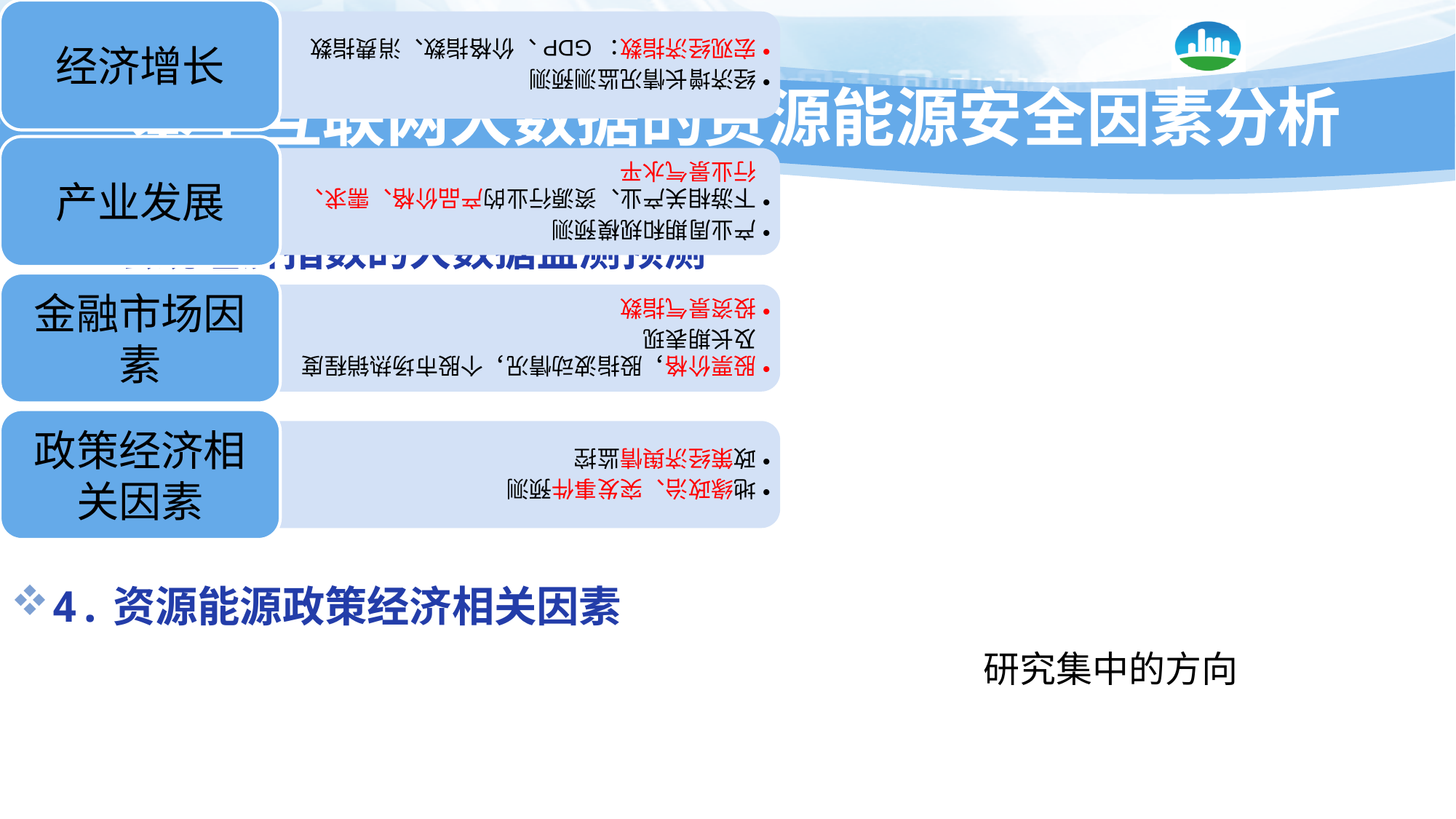

# 基于互联网大数据的资源能源安全因素分析
1.宏观经济指数的大数据监测预测

2.需求与价格相关因素的监测预测

3.金融相关因素的监测预测

4.资源能源政策经济相关因素

经济增长情况监测预测
宏观经济指数：GDP、价格指数、消费指数
经济增长
产业周期和规模预测
下游相关产业、资源行业的产品价格、需求、行业景气水平
产业发展
股票价格，股指波动情况，个股市场热销程度及长期表现
投资景气指数
金融市场因素
地缘政治、突发事件预测
政策经济舆情监控
政策经济相关因素
研究集中的方向